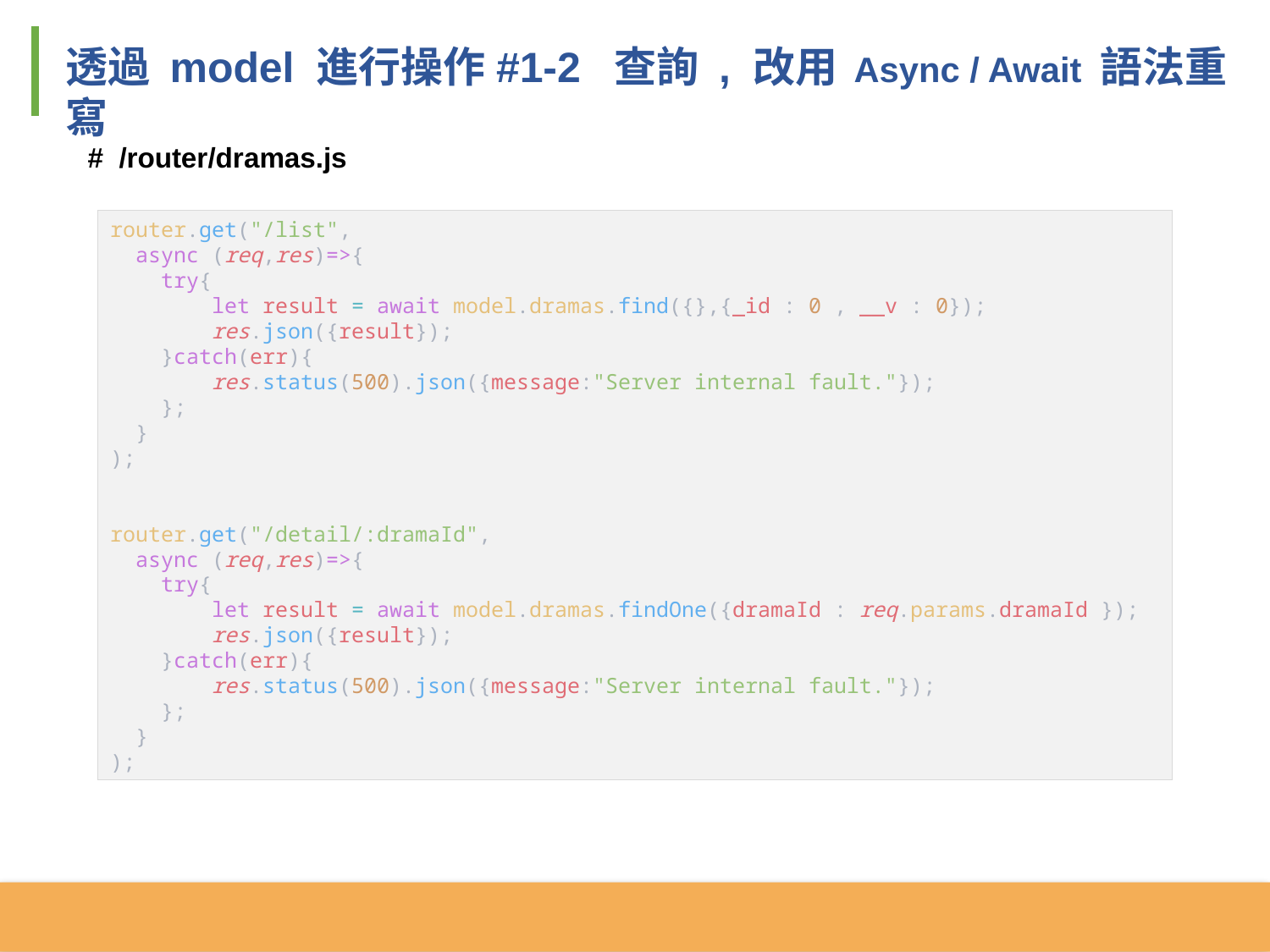

透過 model 進行操作#1-2  查詢 , 改用 Async / Await 語法重寫
#  /router/dramas.js
router.get("/list",
  async (req,res)=>{
    try{
        let result = await model.dramas.find({},{_id : 0 , __v : 0});
        res.json({result});
    }catch(err){
        res.status(500).json({message:"Server internal fault."});
    };
  }
);
router.get("/detail/:dramaId",
  async (req,res)=>{
    try{
        let result = await model.dramas.findOne({dramaId : req.params.dramaId });
        res.json({result});
    }catch(err){
        res.status(500).json({message:"Server internal fault."});
    };
  }
);